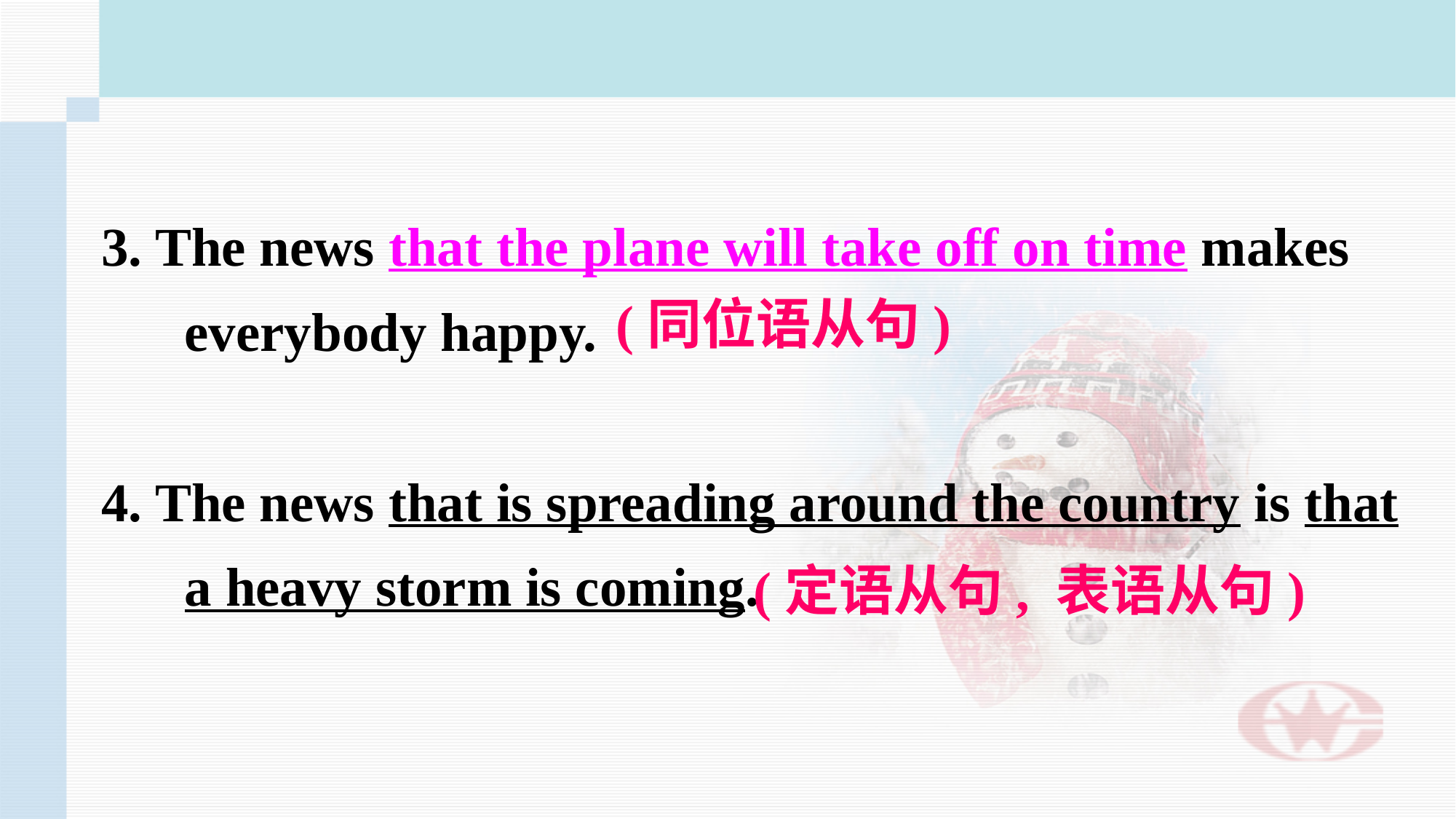

3. The news that the plane will take off on time makes everybody happy.

4. The news that is spreading around the country is that a heavy storm is coming.

(同位语从句)
(定语从句, 表语从句)